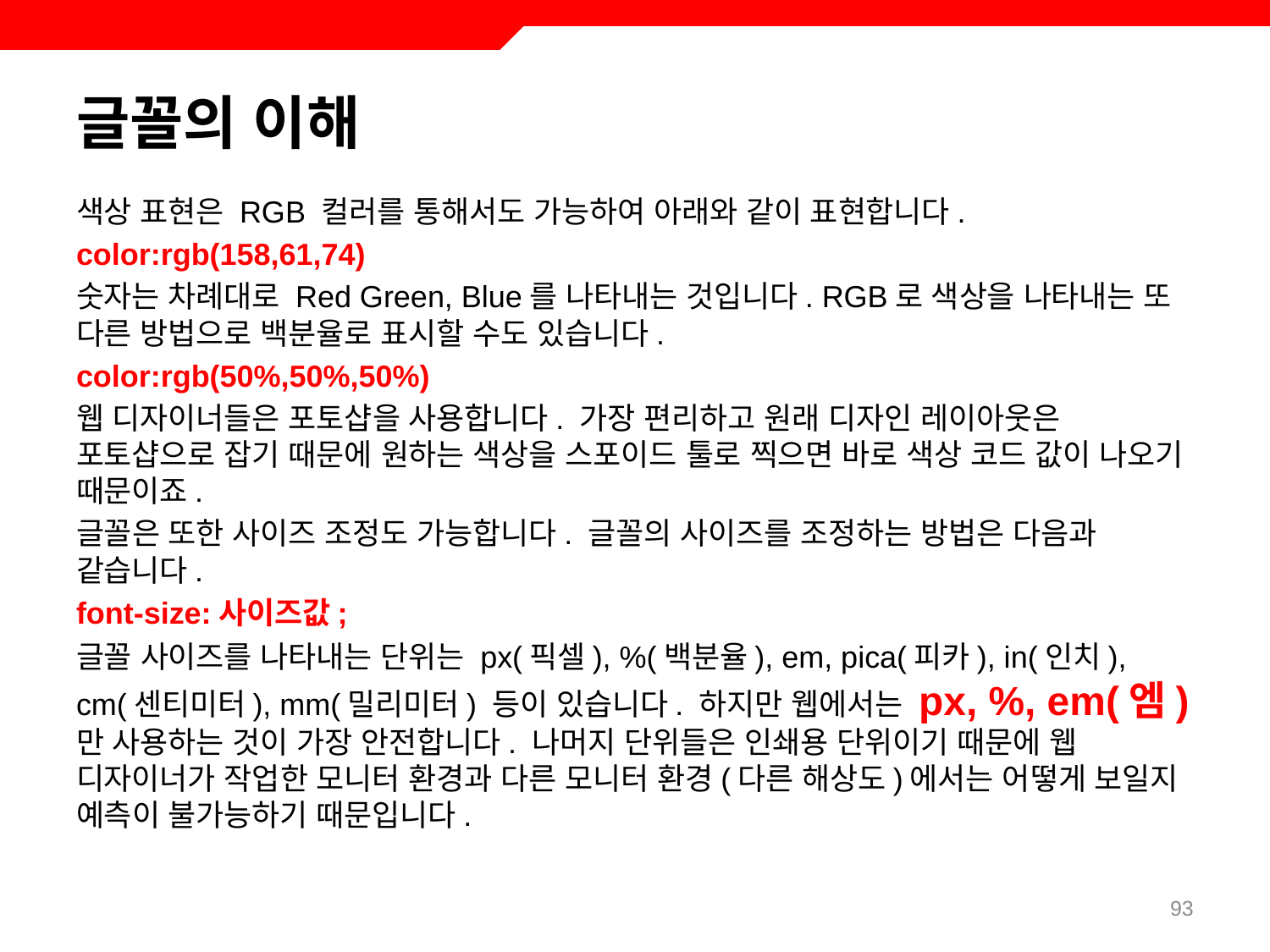

# 글꼴의 이해
색상 표현은 RGB 컬러를 통해서도 가능하여 아래와 같이 표현합니다.
color:rgb(158,61,74)
숫자는 차례대로 Red Green, Blue를 나타내는 것입니다. RGB로 색상을 나타내는 또 다른 방법으로 백분율로 표시할 수도 있습니다.
color:rgb(50%,50%,50%)
웹 디자이너들은 포토샵을 사용합니다. 가장 편리하고 원래 디자인 레이아웃은 포토샵으로 잡기 때문에 원하는 색상을 스포이드 툴로 찍으면 바로 색상 코드 값이 나오기 때문이죠.
글꼴은 또한 사이즈 조정도 가능합니다. 글꼴의 사이즈를 조정하는 방법은 다음과 같습니다.
font-size:사이즈값;
글꼴 사이즈를 나타내는 단위는 px(픽셀), %(백분율), em, pica(피카), in(인치), cm(센티미터), mm(밀리미터) 등이 있습니다. 하지만 웹에서는 px, %, em(엠)만 사용하는 것이 가장 안전합니다. 나머지 단위들은 인쇄용 단위이기 때문에 웹 디자이너가 작업한 모니터 환경과 다른 모니터 환경(다른 해상도)에서는 어떻게 보일지 예측이 불가능하기 때문입니다.

93